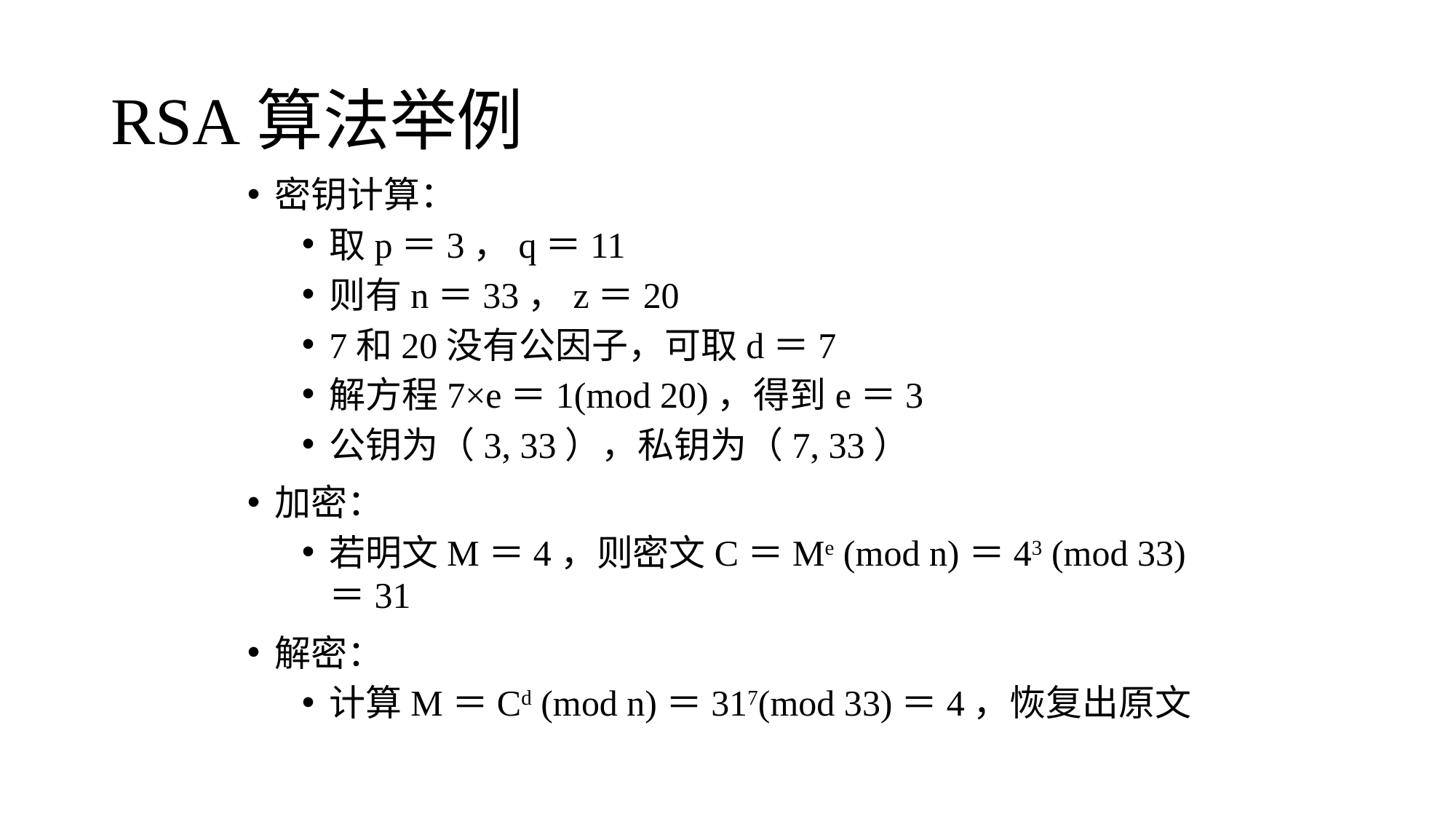

# RSA算法举例
密钥计算：
取p＝3，q＝11
则有n＝33，z＝20
7和20没有公因子，可取d＝7
解方程7×e＝1(mod 20)，得到e＝3
公钥为（3, 33），私钥为（7, 33）
加密：
若明文M＝4，则密文C＝Me (mod n)＝43 (mod 33)＝31
解密：
计算M＝Cd (mod n)＝317(mod 33)＝4，恢复出原文